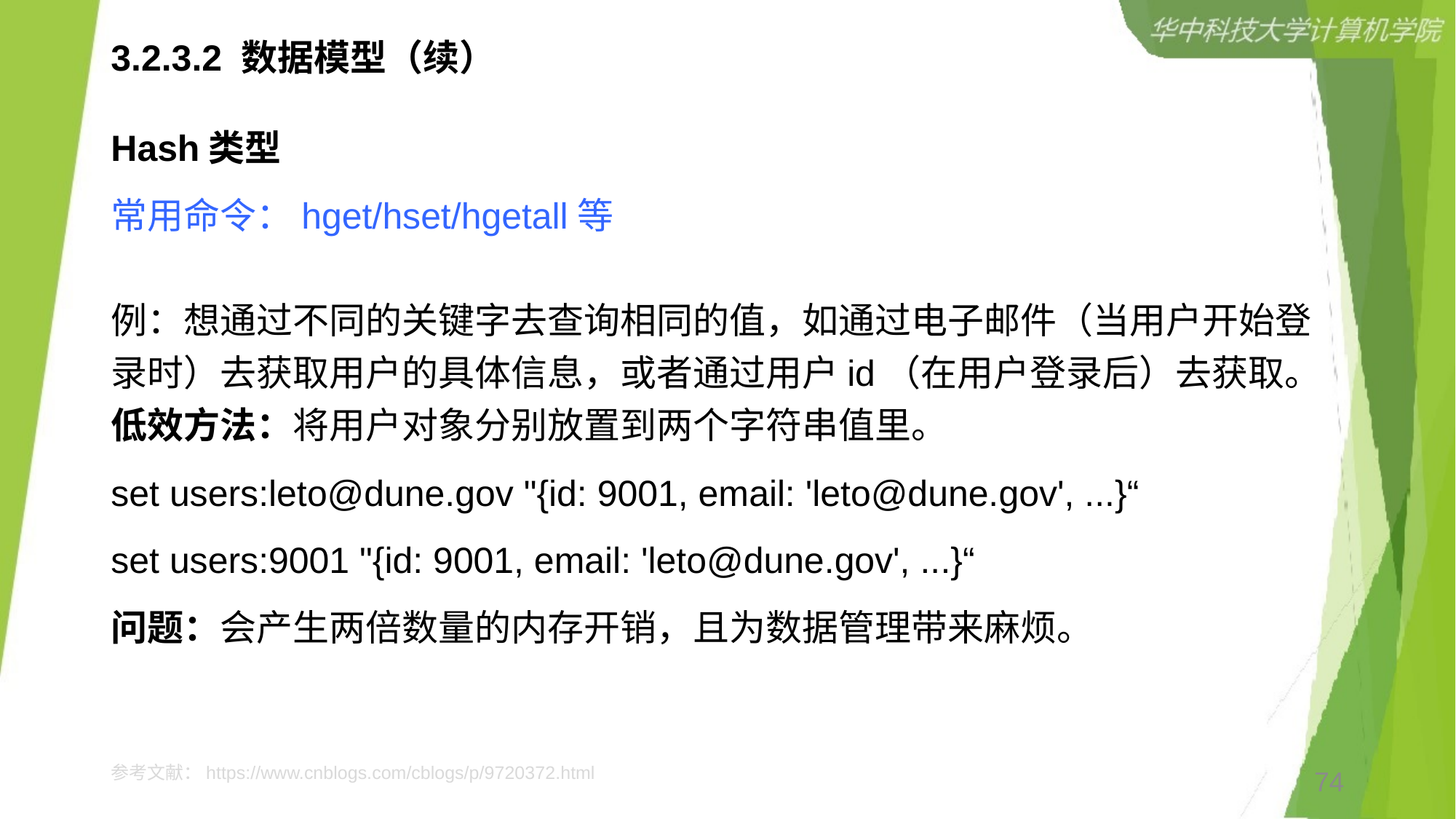

# 3.2.3.2 数据模型（续）
Hash类型
常用命令：hget/hset/hgetall等

例：想通过不同的关键字去查询相同的值，如通过电子邮件（当用户开始登录时）去获取用户的具体信息，或者通过用户id（在用户登录后）去获取。
低效方法：将用户对象分别放置到两个字符串值里。
set users:leto@dune.gov "{id: 9001, email: 'leto@dune.gov', ...}“
set users:9001 "{id: 9001, email: 'leto@dune.gov', ...}“
问题：会产生两倍数量的内存开销，且为数据管理带来麻烦。
参考文献：https://www.cnblogs.com/cblogs/p/9720372.html
74